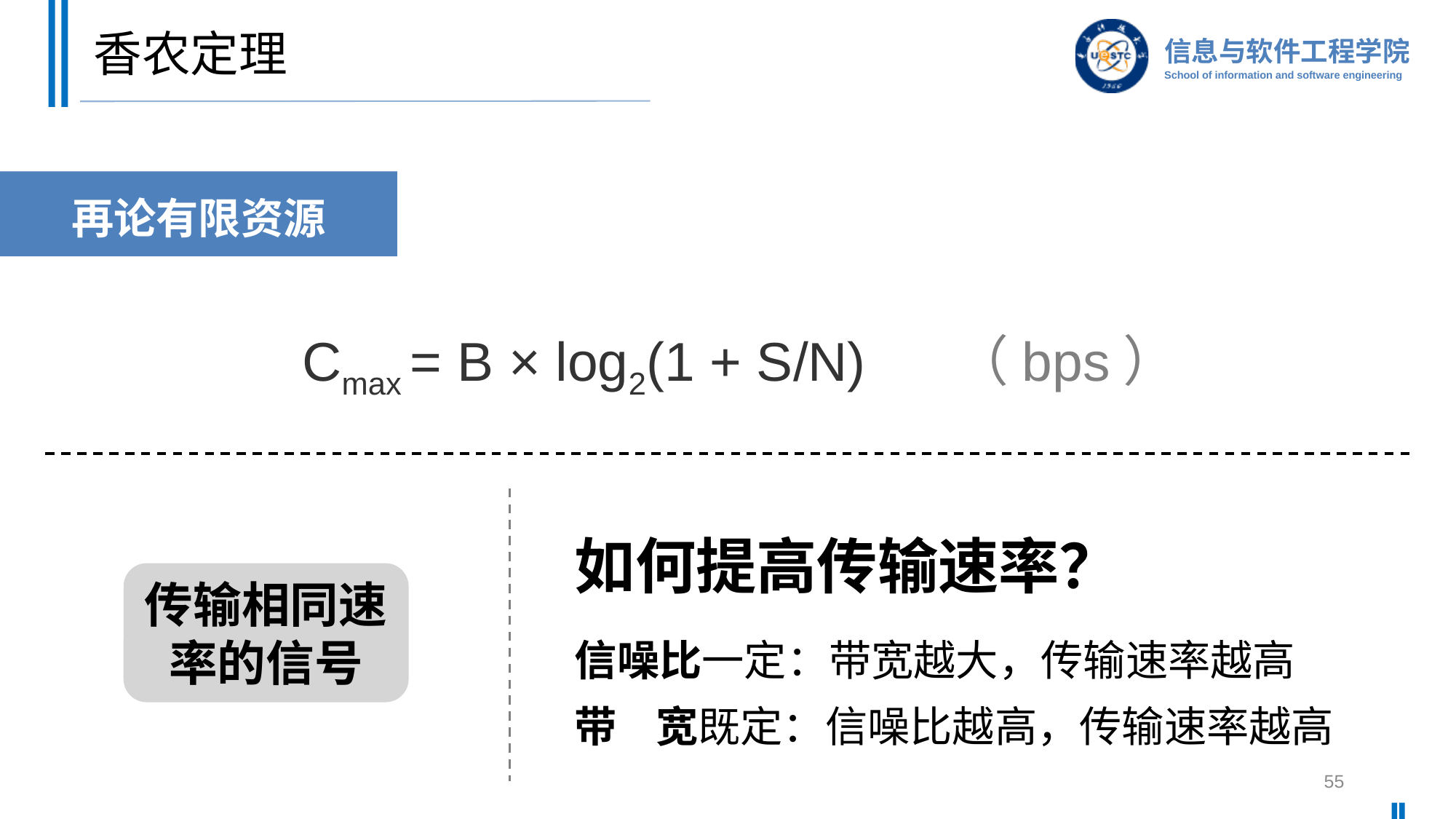

# 香农定理
再论有限资源
Cmax = B × log2(1 + S/N)     （bps）
如何提高传输速率？
信噪比一定：带宽越大，传输速率越高
带    宽既定：信噪比越高，传输速率越高
传输相同速率的信号
55